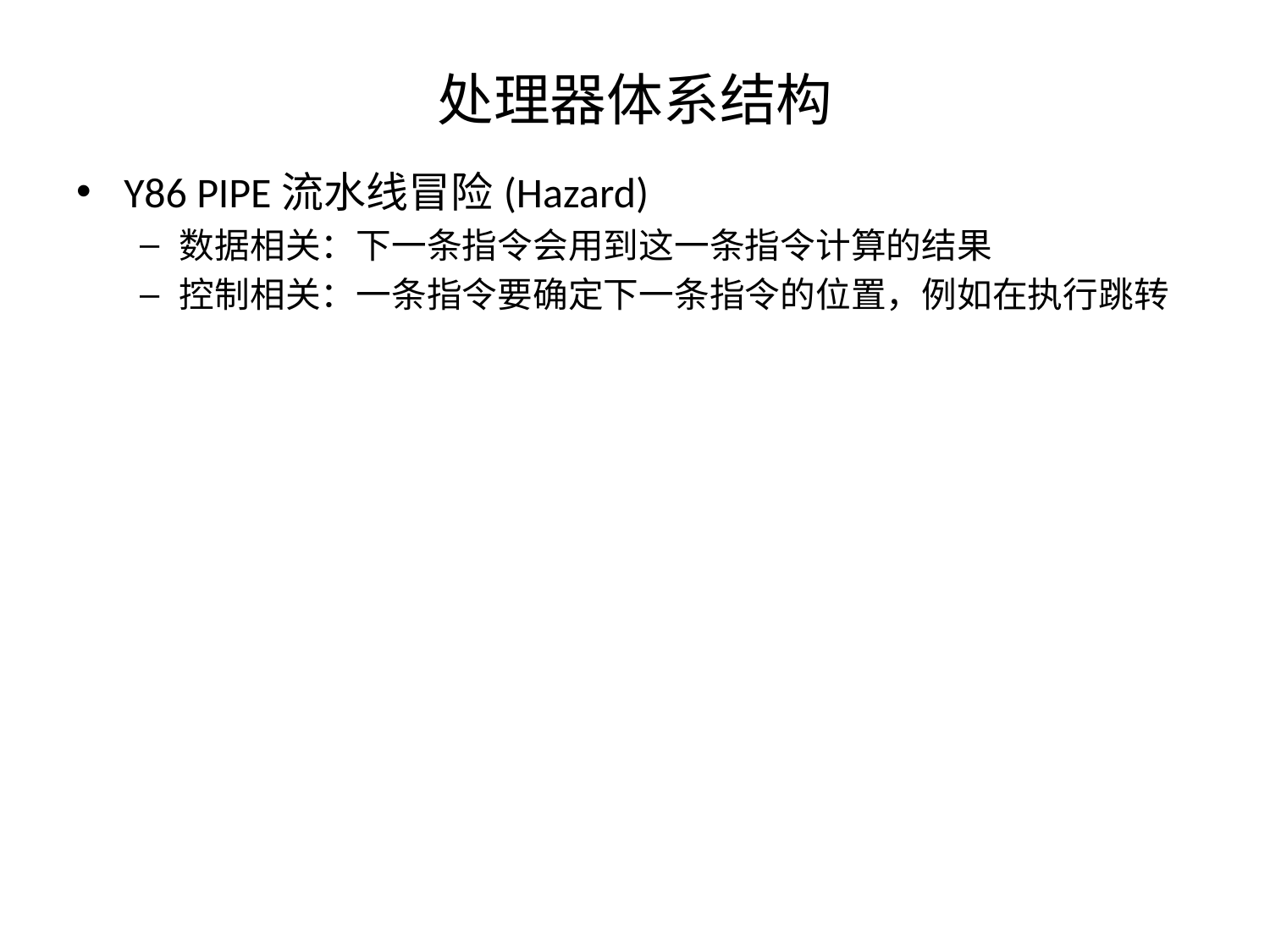

# 处理器体系结构
Y86 PIPE流水线冒险(Hazard)
数据相关：下一条指令会用到这一条指令计算的结果
控制相关：一条指令要确定下一条指令的位置，例如在执行跳转